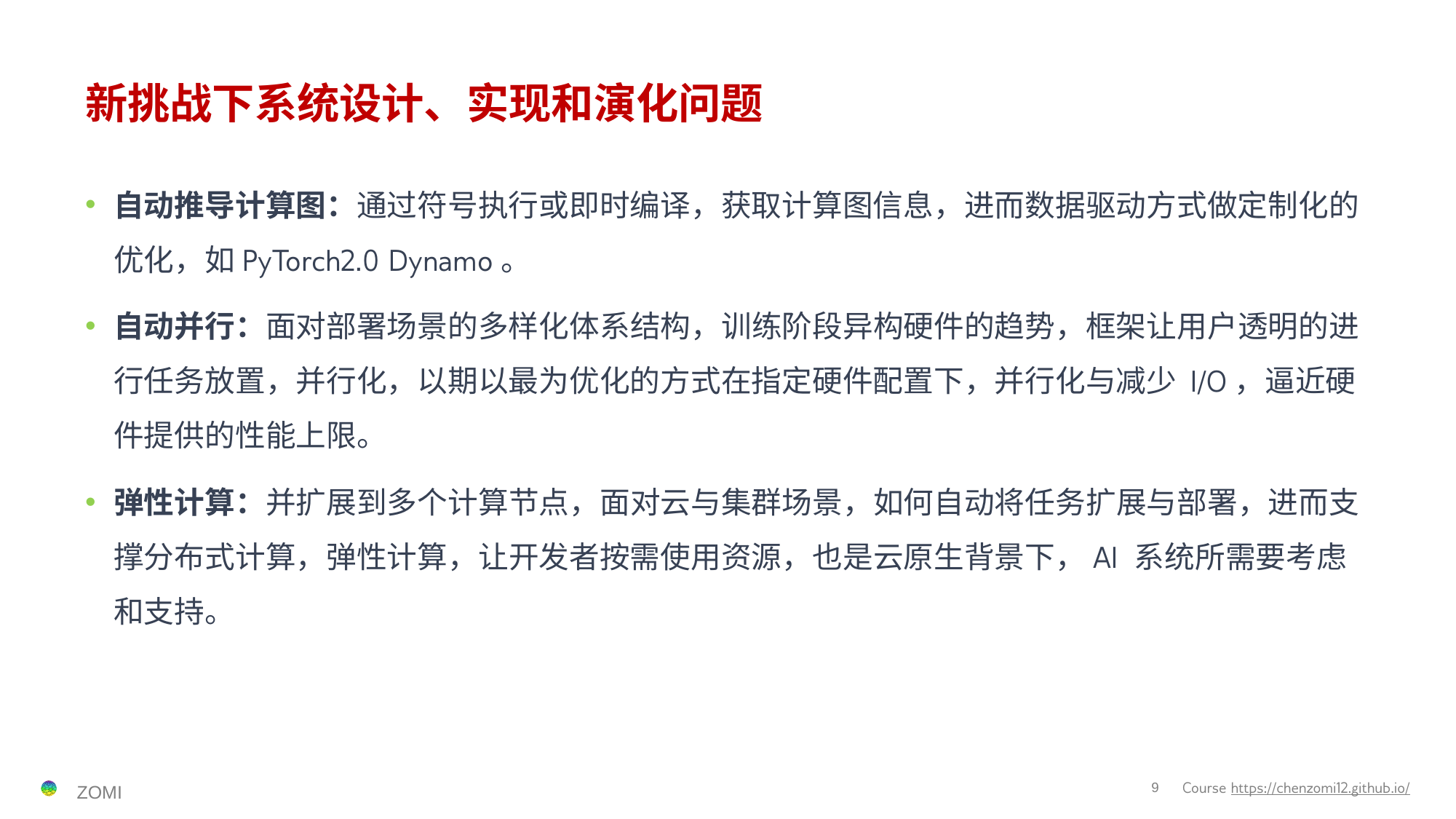

# 新挑战下系统设计、实现和演化问题
自动推导计算图：通过符号执行或即时编译，获取计算图信息，进而数据驱动方式做定制化的优化，如PyTorch2.0 Dynamo。
自动并行：面对部署场景的多样化体系结构，训练阶段异构硬件的趋势，框架让用户透明的进行任务放置，并行化，以期以最为优化的方式在指定硬件配置下，并行化与减少 I/O，逼近硬件提供的性能上限。
弹性计算：并扩展到多个计算节点，面对云与集群场景，如何自动将任务扩展与部署，进而支撑分布式计算，弹性计算，让开发者按需使用资源，也是云原生背景下，AI 系统所需要考虑和支持。